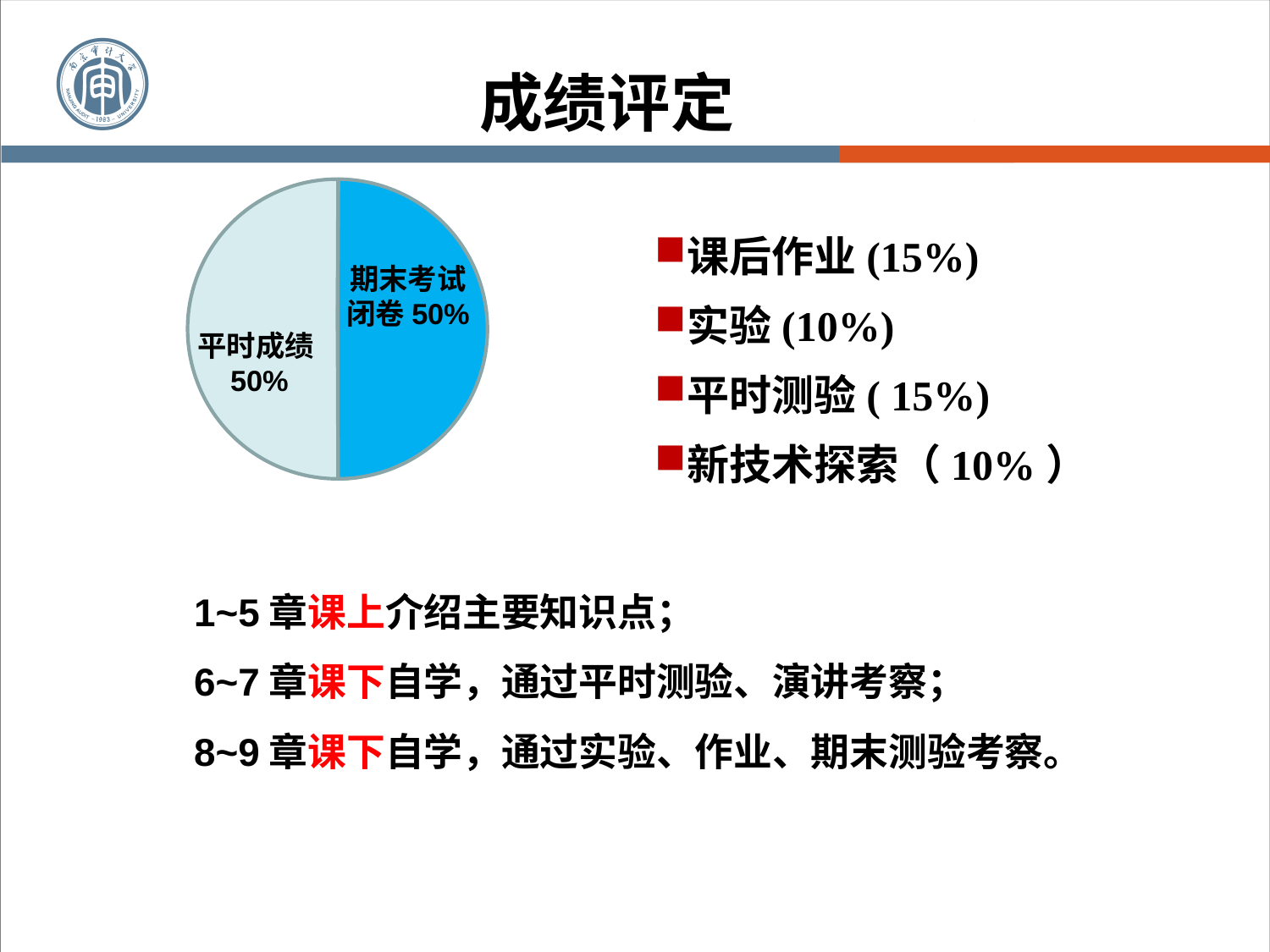

# 成绩评定

期末考试
闭卷50%
平时成绩50%
课后作业(15%)
实验(10%)
平时测验( 15%)
新技术探索（10%）
1~5章课上介绍主要知识点；
6~7章课下自学，通过平时测验、演讲考察；
8~9章课下自学，通过实验、作业、期末测验考察。